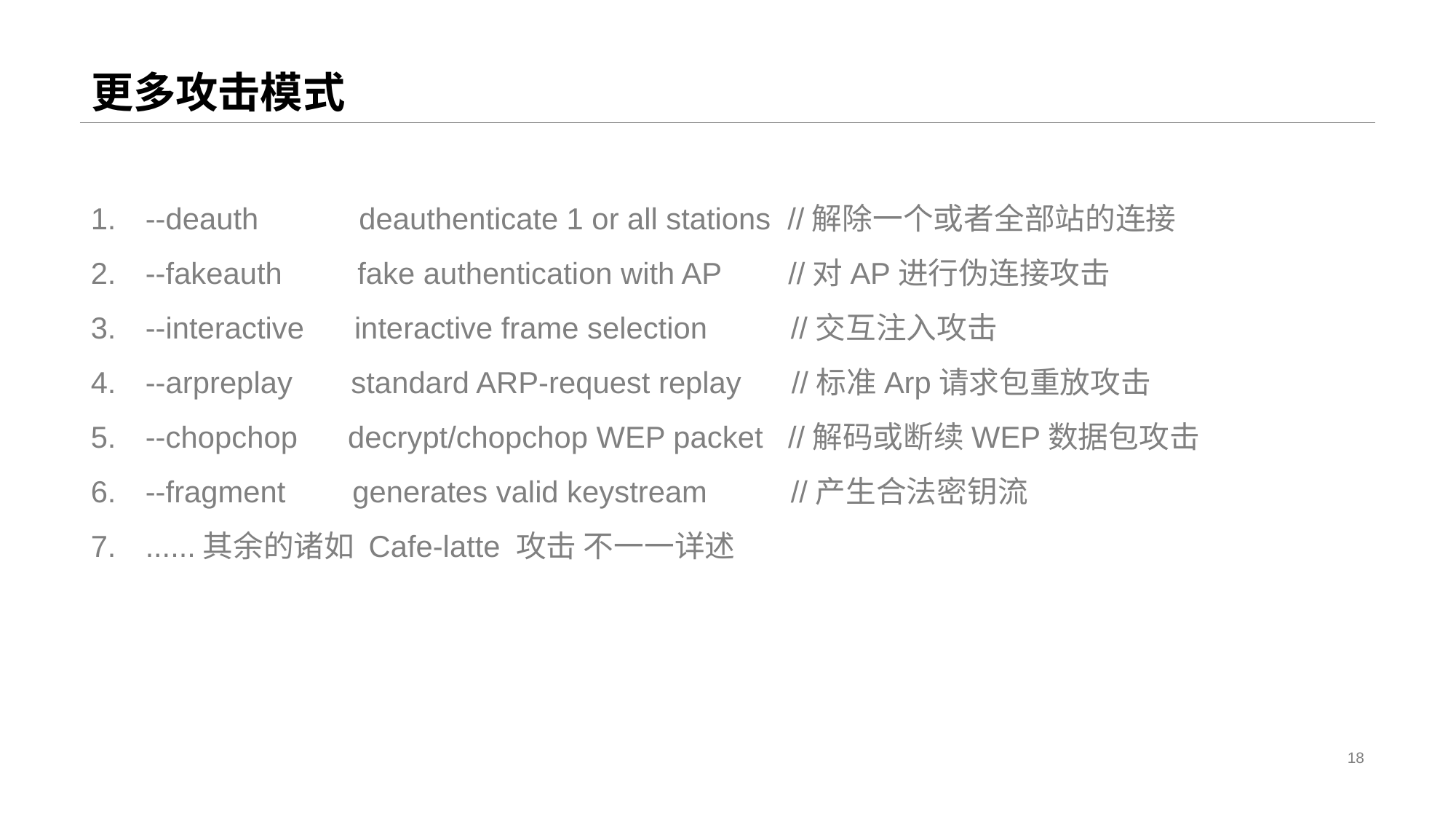

# 更多攻击模式
--deauth            deauthenticate 1 or all stations  //解除一个或者全部站的连接
--fakeauth         fake authentication with AP        //对AP进行伪连接攻击
--interactive      interactive frame selection          //交互注入攻击
--arpreplay       standard ARP-request replay      //标准Arp请求包重放攻击
--chopchop      decrypt/chopchop WEP packet   //解码或断续WEP数据包攻击
--fragment        generates valid keystream          //产生合法密钥流
......其余的诸如 Cafe-latte 攻击 不一一详述

18